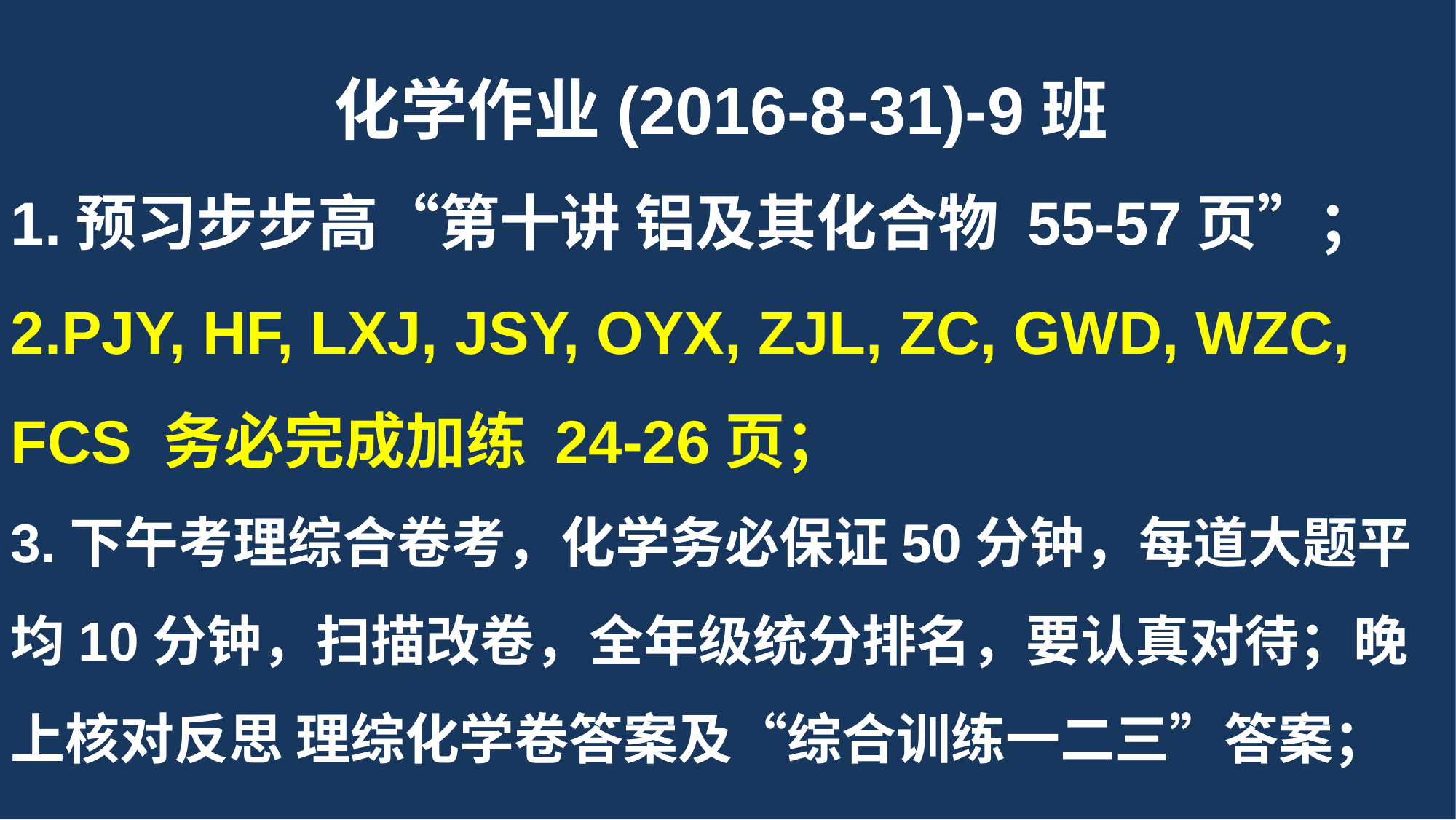

化学作业(2016-8-31)-9班
1.预习步步高“第十讲 铝及其化合物 55-57页”；
2.PJY, HF, LXJ, JSY, OYX, ZJL, ZC, GWD, WZC, FCS 务必完成加练 24-26页；
3.下午考理综合卷考，化学务必保证50分钟，每道大题平均10分钟，扫描改卷，全年级统分排名，要认真对待；晚上核对反思 理综化学卷答案及“综合训练一二三”答案；